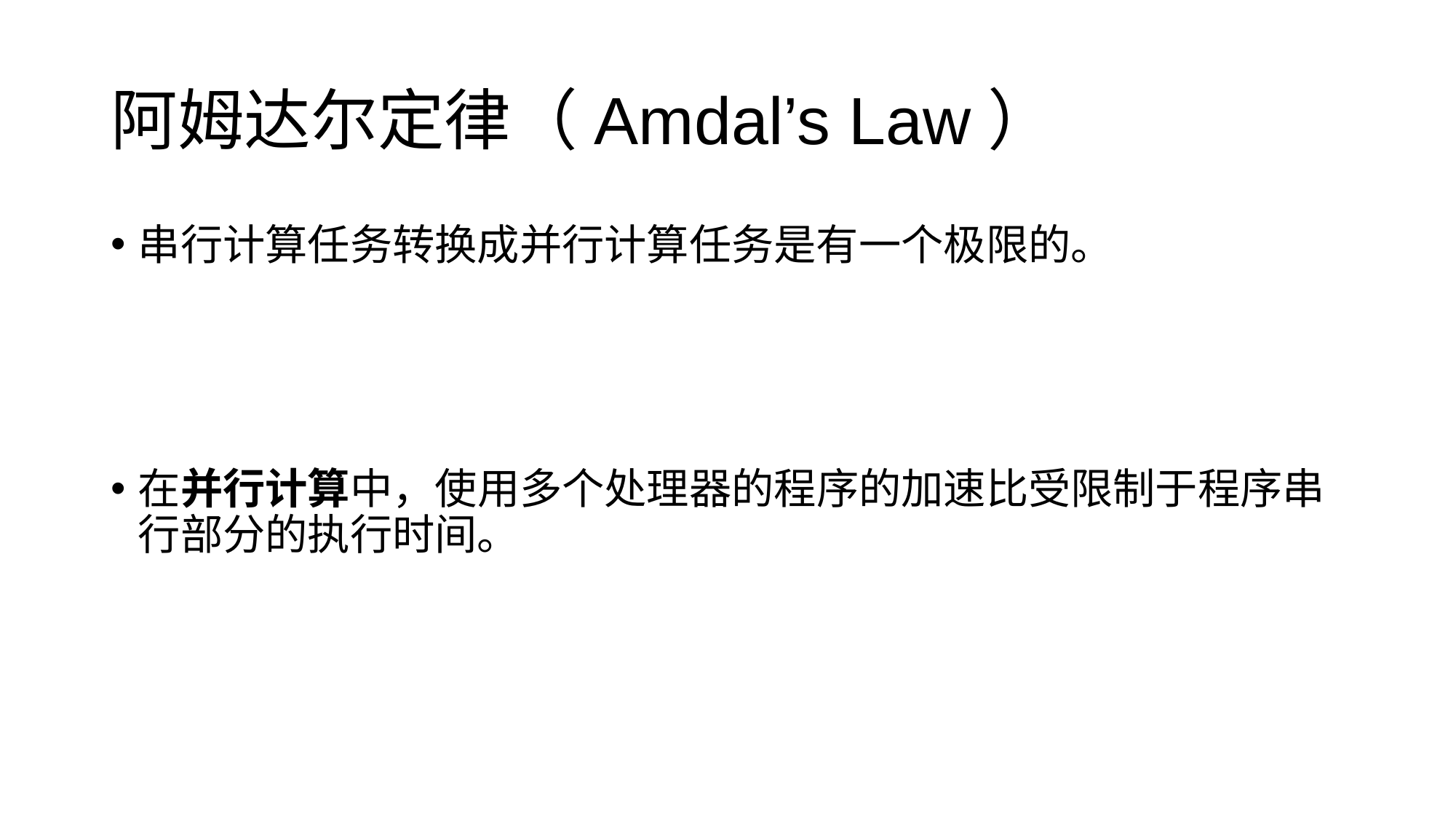

# 阿姆达尔定律（Amdal’s Law）
串行计算任务转换成并行计算任务是有一个极限的。

在并行计算中，使用多个处理器的程序的加速比受限制于程序串行部分的执行时间。